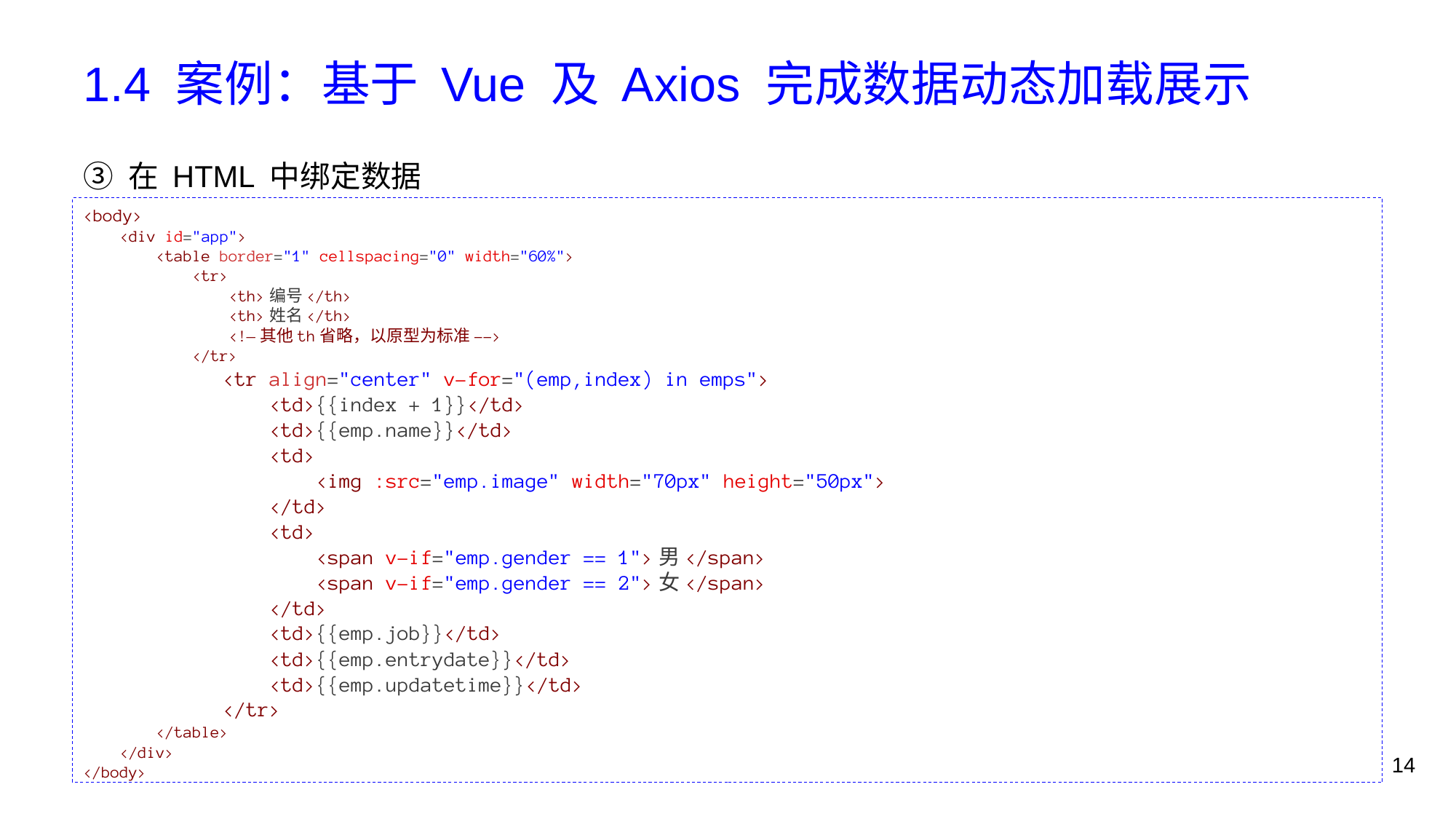

# 1.4 案例：基于 Vue 及 Axios 完成数据动态加载展示
③ 在 HTML 中绑定数据
<body>
    <div id="app">
        <table border="1" cellspacing="0" width="60%">
            <tr>
                <th>编号</th>
                <th>姓名</th>
                <!—其他th省略，以原型为标准-->
            </tr>
            <tr align="center" v-for="(emp,index) in emps">
                <td>{{index + 1}}</td>
                <td>{{emp.name}}</td>
                <td>
                    <img :src="emp.image" width="70px" height="50px">
                </td>
                <td>
                    <span v-if="emp.gender == 1">男</span>
                    <span v-if="emp.gender == 2">女</span>
                </td>
                <td>{{emp.job}}</td>
                <td>{{emp.entrydate}}</td>
                <td>{{emp.updatetime}}</td>
            </tr>
        </table>
    </div>
</body>
14